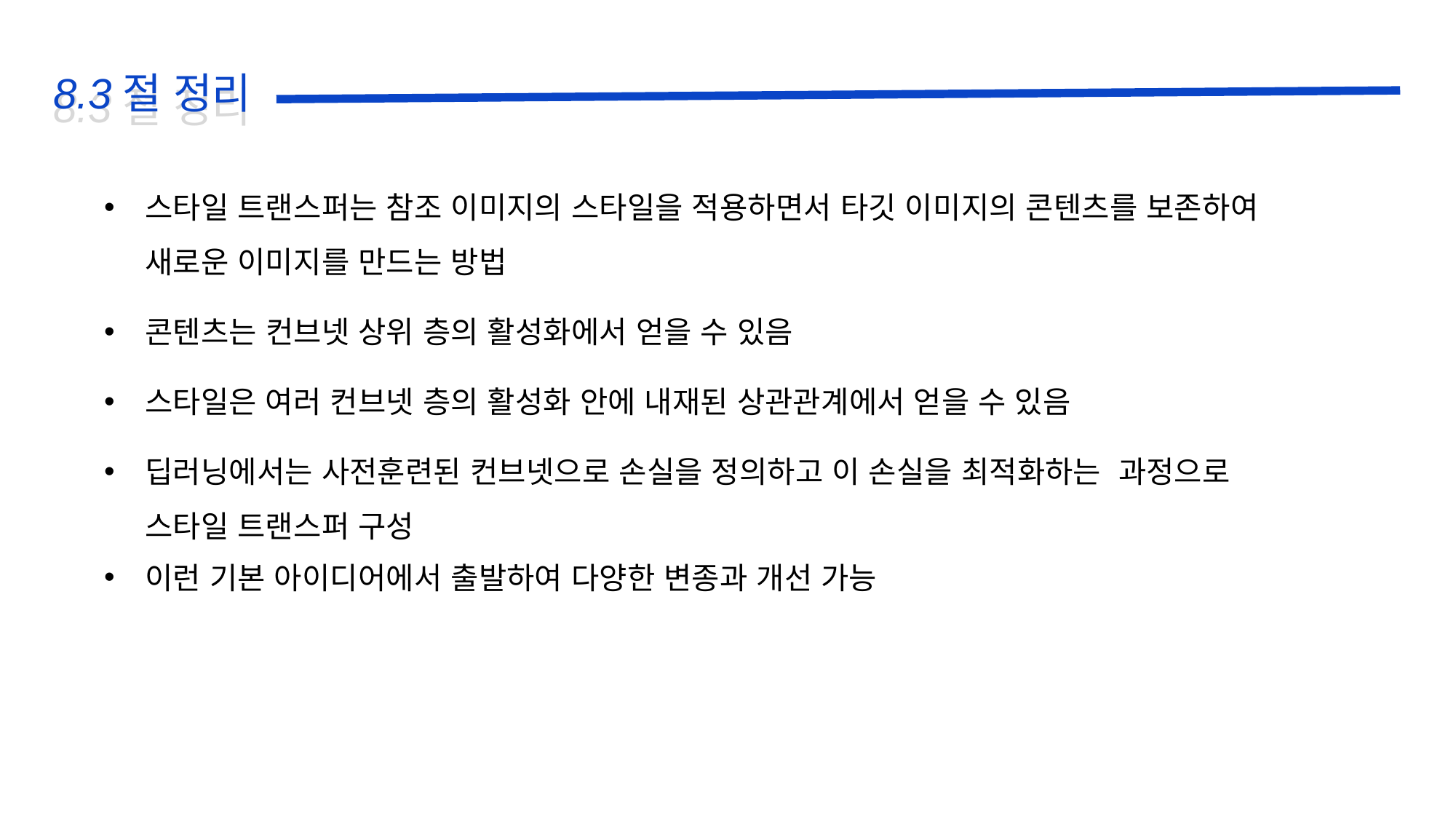

8.3절 정리
8.3절 정리
스타일 트랜스퍼는 참조 이미지의 스타일을 적용하면서 타깃 이미지의 콘텐츠를 보존하여 새로운 이미지를 만드는 방법
콘텐츠는 컨브넷 상위 층의 활성화에서 얻을 수 있음
스타일은 여러 컨브넷 층의 활성화 안에 내재된 상관관계에서 얻을 수 있음
딥러닝에서는 사전훈련된 컨브넷으로 손실을 정의하고 이 손실을 최적화하는  과정으로 스타일 트랜스퍼 구성
이런 기본 아이디어에서 출발하여 다양한 변종과 개선 가능